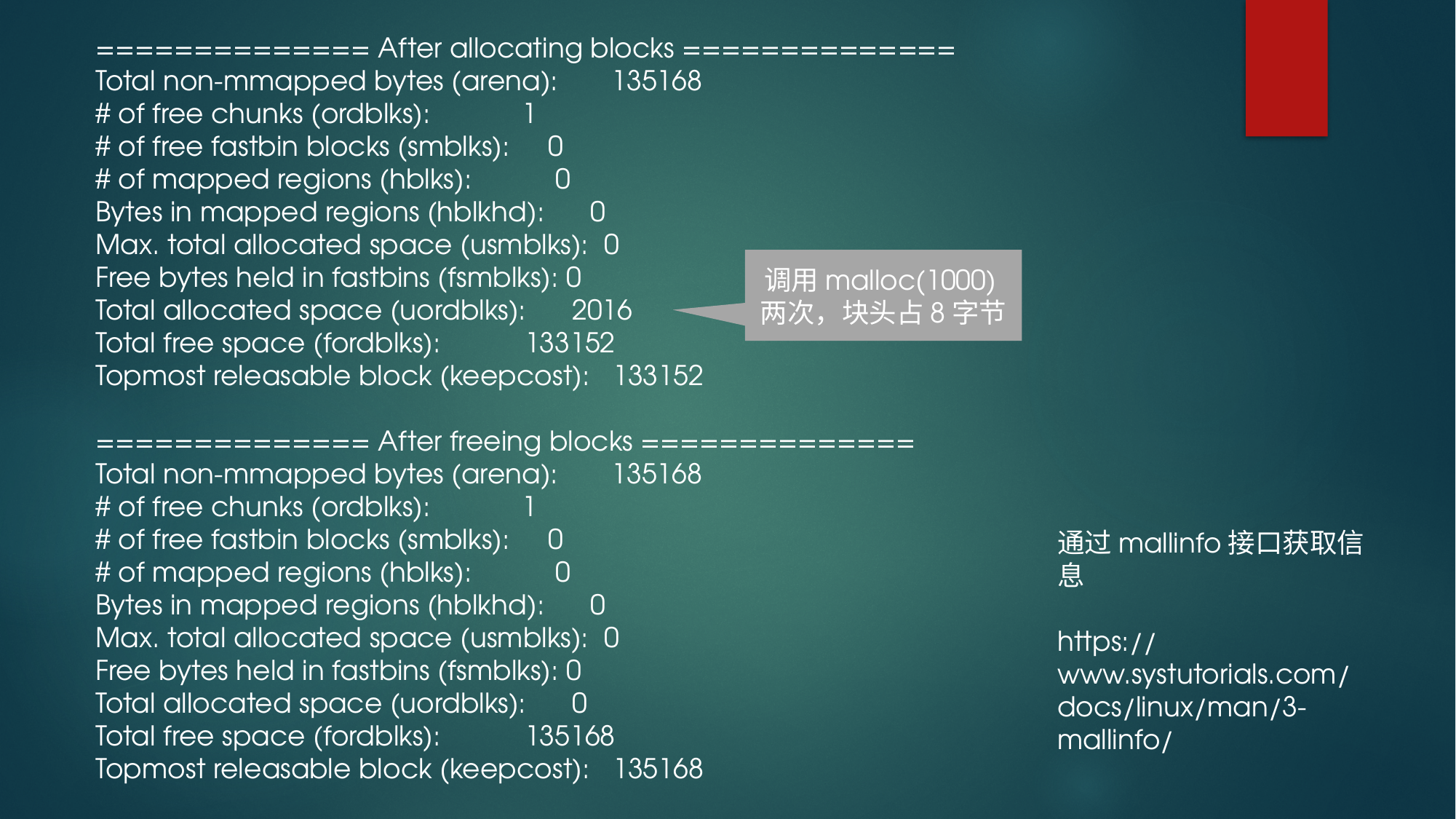

============== After allocating blocks ==============
Total non-mmapped bytes (arena):       135168
# of free chunks (ordblks):            1
# of free fastbin blocks (smblks):     0
# of mapped regions (hblks):           0
Bytes in mapped regions (hblkhd):      0
Max. total allocated space (usmblks):  0
Free bytes held in fastbins (fsmblks): 0
Total allocated space (uordblks):      2016
Total free space (fordblks):           133152
Topmost releasable block (keepcost):   133152

============== After freeing blocks ==============
Total non-mmapped bytes (arena):       135168
# of free chunks (ordblks):            1
# of free fastbin blocks (smblks):     0
# of mapped regions (hblks):           0
Bytes in mapped regions (hblkhd):      0
Max. total allocated space (usmblks):  0
Free bytes held in fastbins (fsmblks): 0
Total allocated space (uordblks):      0
Total free space (fordblks):           135168
Topmost releasable block (keepcost):   135168
调用malloc(1000)两次，块头占8字节
通过mallinfo接口获取信息

https://www.systutorials.com/docs/linux/man/3-mallinfo/